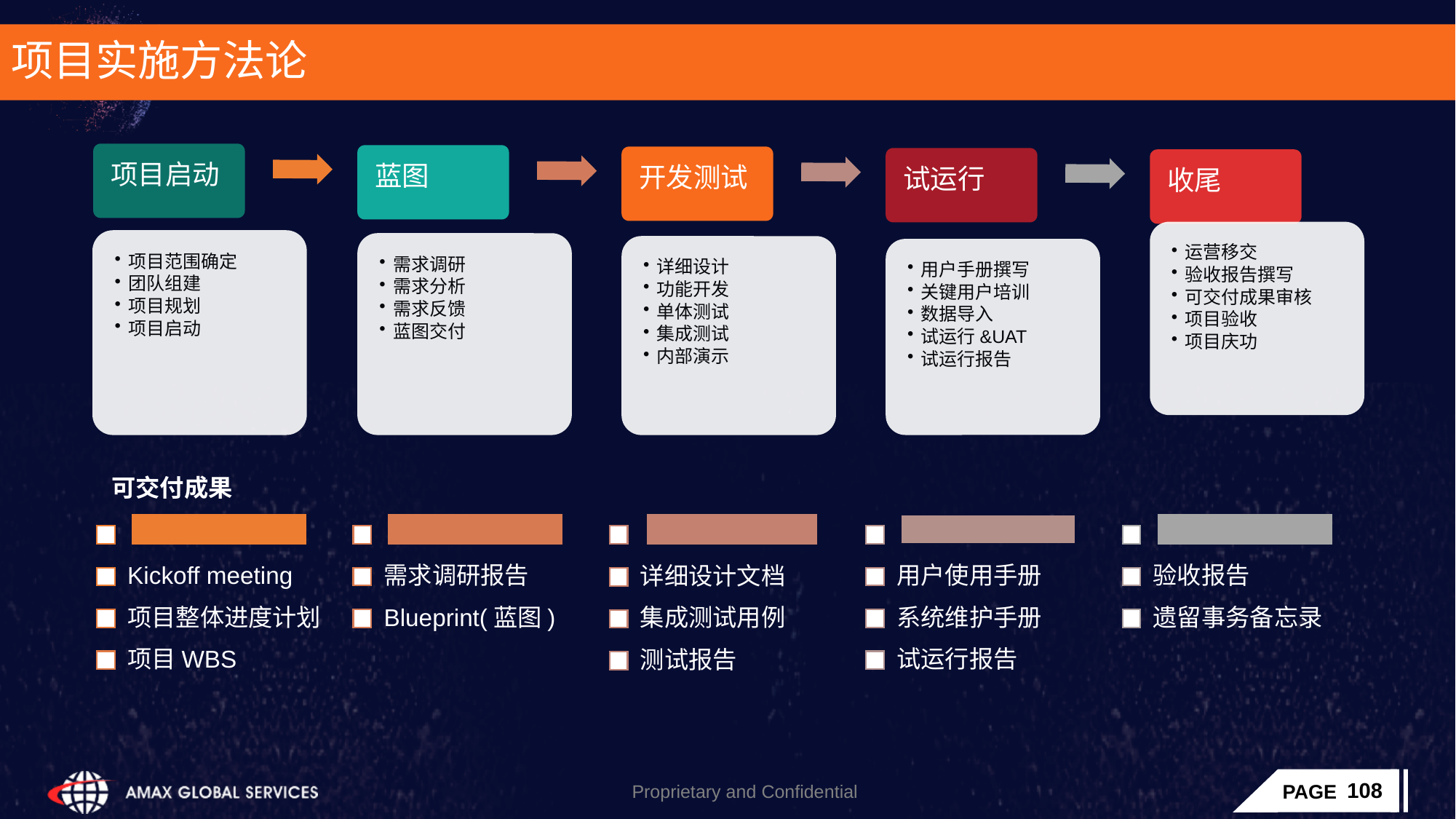

# 项目实施方法论
项目启动
项目范围确定
团队组建
项目规划
项目启动

蓝图
需求调研
需求分析
需求反馈
蓝图交付

开发测试
详细设计
功能开发
单体测试
集成测试
内部演示

试运行
用户手册撰写
关键用户培训
数据导入
试运行&UAT
试运行报告

收尾
运营移交
验收报告撰写
可交付成果审核
项目验收
项目庆功
 可交付成果

Kickoff meeting
需求调研报告
用户使用手册
验收报告
详细设计文档

项目整体进度计划
Blueprint(蓝图)
系统维护手册
遗留事务备忘录
集成测试用例

项目WBS

试运行报告

测试报告